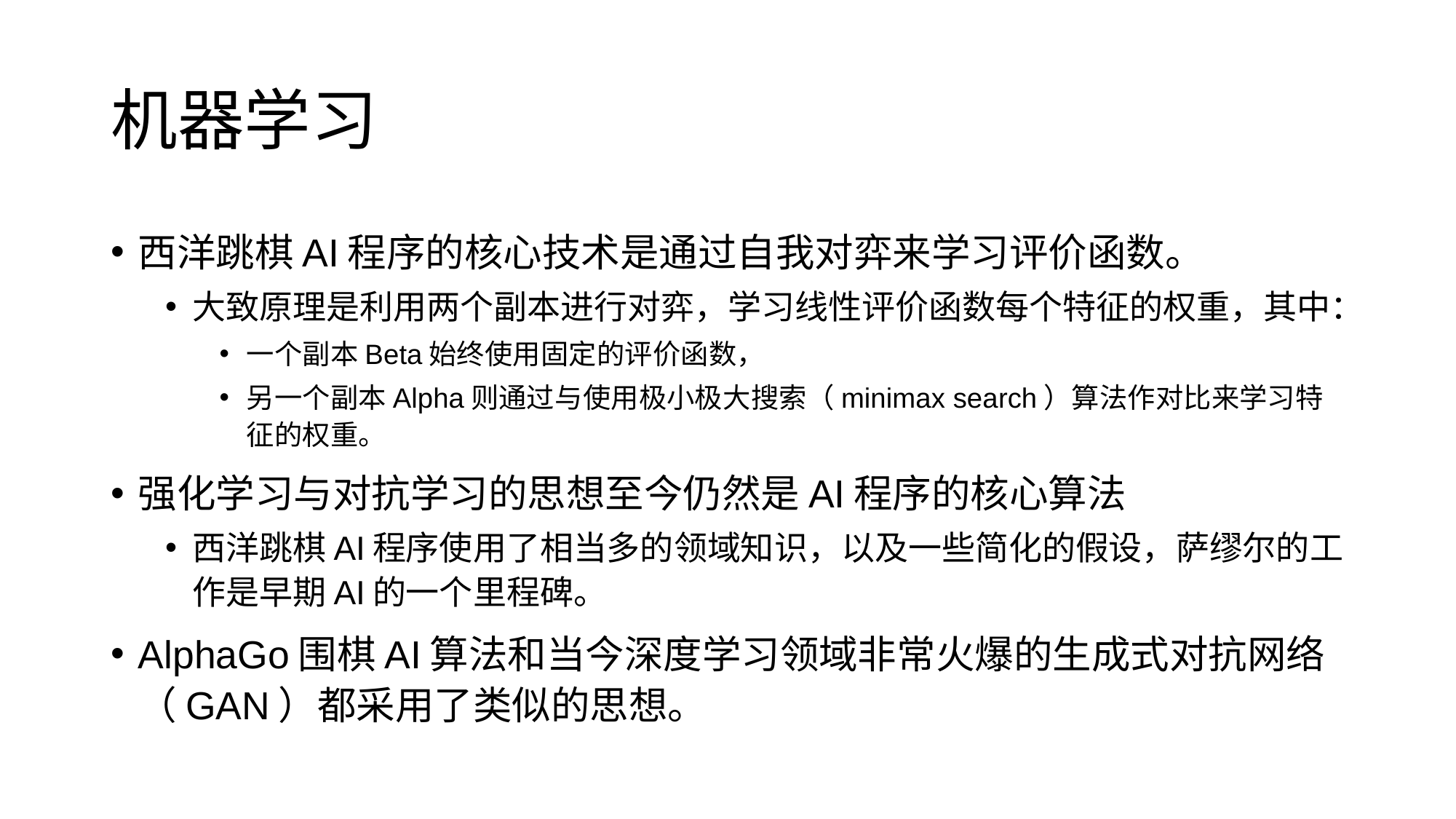

# 机器学习
西洋跳棋AI程序的核心技术是通过自我对弈来学习评价函数。
大致原理是利用两个副本进行对弈，学习线性评价函数每个特征的权重，其中：
一个副本Beta始终使用固定的评价函数，
另一个副本Alpha则通过与使用极小极大搜索（minimax search）算法作对比来学习特征的权重。
强化学习与对抗学习的思想至今仍然是AI程序的核心算法
西洋跳棋AI程序使用了相当多的领域知识，以及一些简化的假设，萨缪尔的工作是早期AI的一个里程碑。
AlphaGo围棋AI算法和当今深度学习领域非常火爆的生成式对抗网络（GAN）都采用了类似的思想。